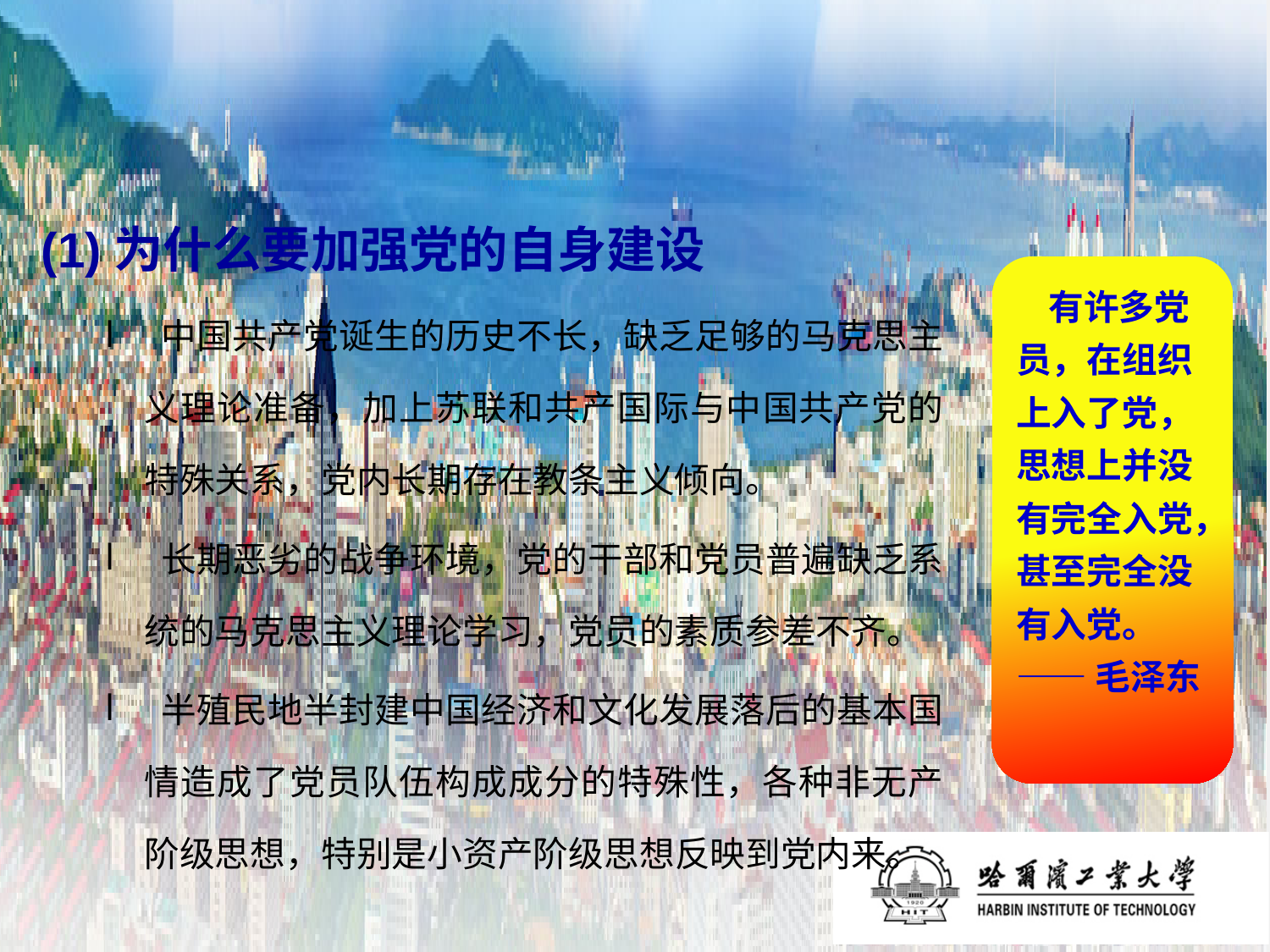

(1)为什么要加强党的自身建设
 中国共产党诞生的历史不长，缺乏足够的马克思主义理论准备，加上苏联和共产国际与中国共产党的特殊关系，党内长期存在教条主义倾向。
 长期恶劣的战争环境，党的干部和党员普遍缺乏系统的马克思主义理论学习，党员的素质参差不齐。
 半殖民地半封建中国经济和文化发展落后的基本国情造成了党员队伍构成成分的特殊性，各种非无产阶级思想，特别是小资产阶级思想反映到党内来。
    有许多党员，在组织上入了党，思想上并没有完全入党，甚至完全没有入党。—— 毛泽东